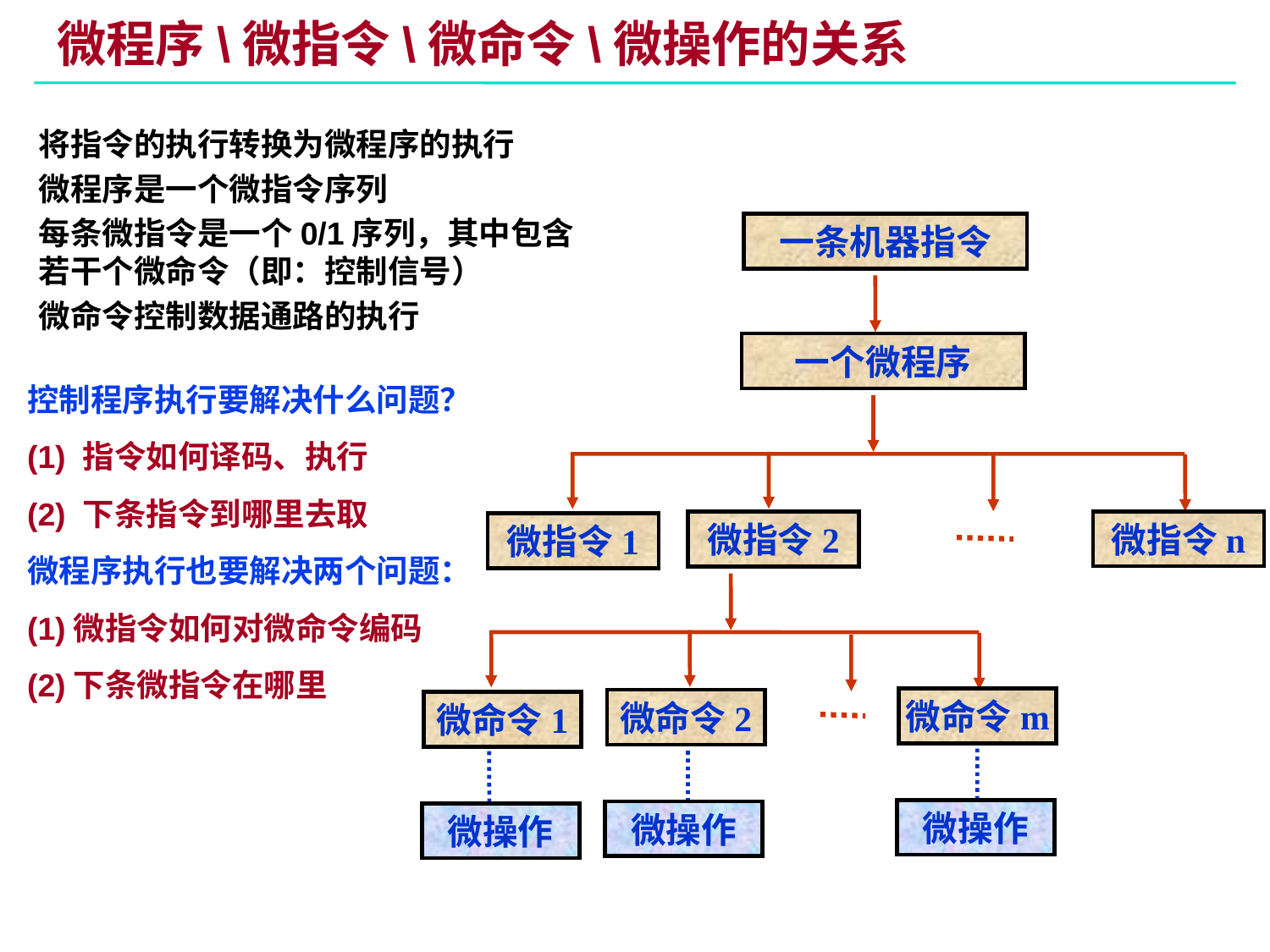

# 微程序\微指令\微命令\微操作的关系
将指令的执行转换为微程序的执行
微程序是一个微指令序列
每条微指令是一个0/1序列，其中包含若干个微命令（即：控制信号）
微命令控制数据通路的执行
一条机器指令

一个微程序

微指令n
微指令2
微指令1

微命令m
微命令2
微命令1

微操作
微操作
微操作
控制程序执行要解决什么问题？
(1) 指令如何译码、执行
(2) 下条指令到哪里去取
微程序执行也要解决两个问题：
(1)微指令如何对微命令编码
(2)下条微指令在哪里